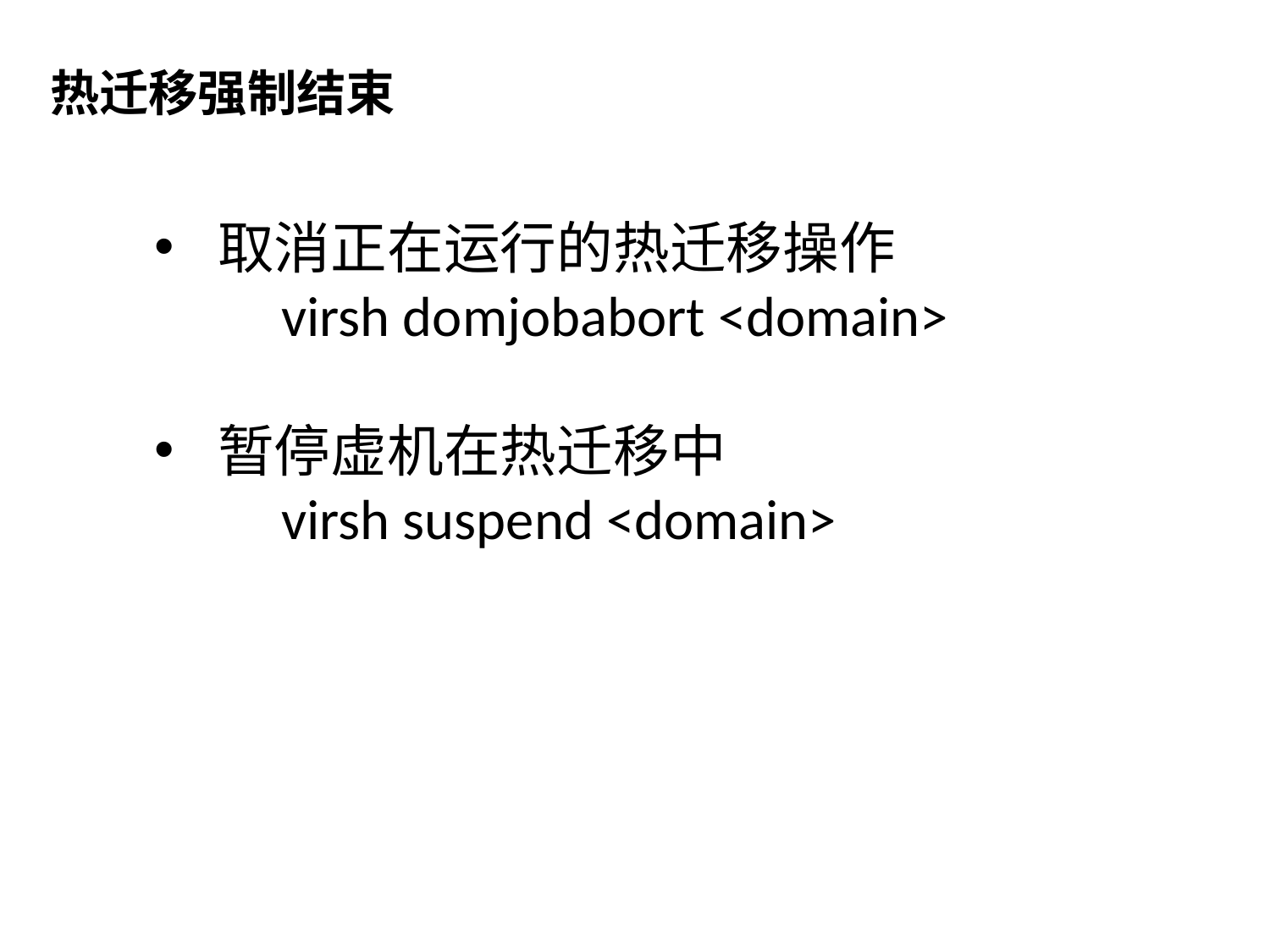

热迁移强制结束
取消正在运行的热迁移操作
	virsh domjobabort <domain>

暂停虚机在热迁移中
	virsh suspend <domain>